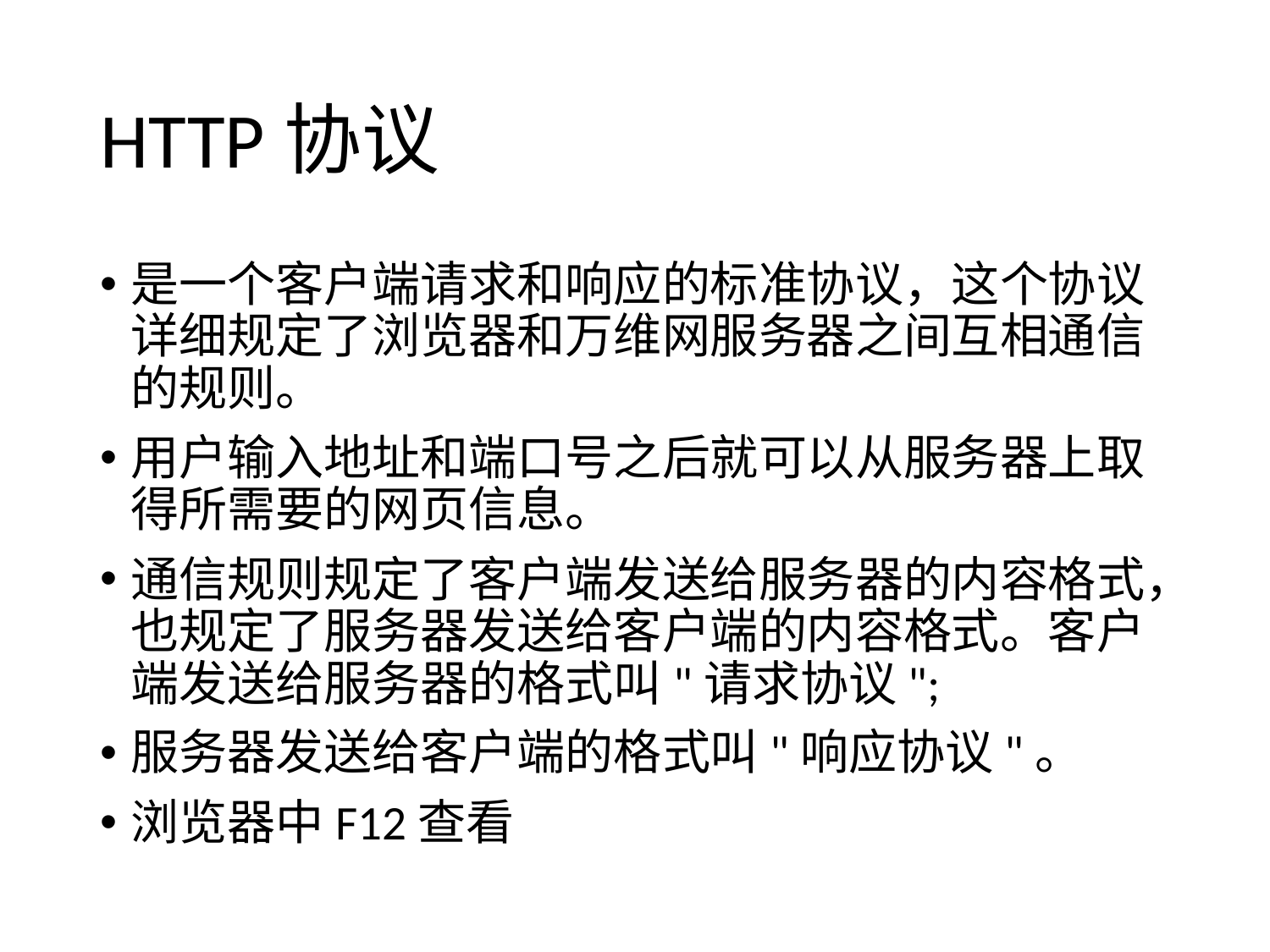

# HTTP协议
是一个客户端请求和响应的标准协议，这个协议详细规定了浏览器和万维网服务器之间互相通信的规则。
用户输入地址和端口号之后就可以从服务器上取得所需要的网页信息。
通信规则规定了客户端发送给服务器的内容格式，也规定了服务器发送给客户端的内容格式。客户端发送给服务器的格式叫"请求协议";
服务器发送给客户端的格式叫"响应协议"。
浏览器中F12查看